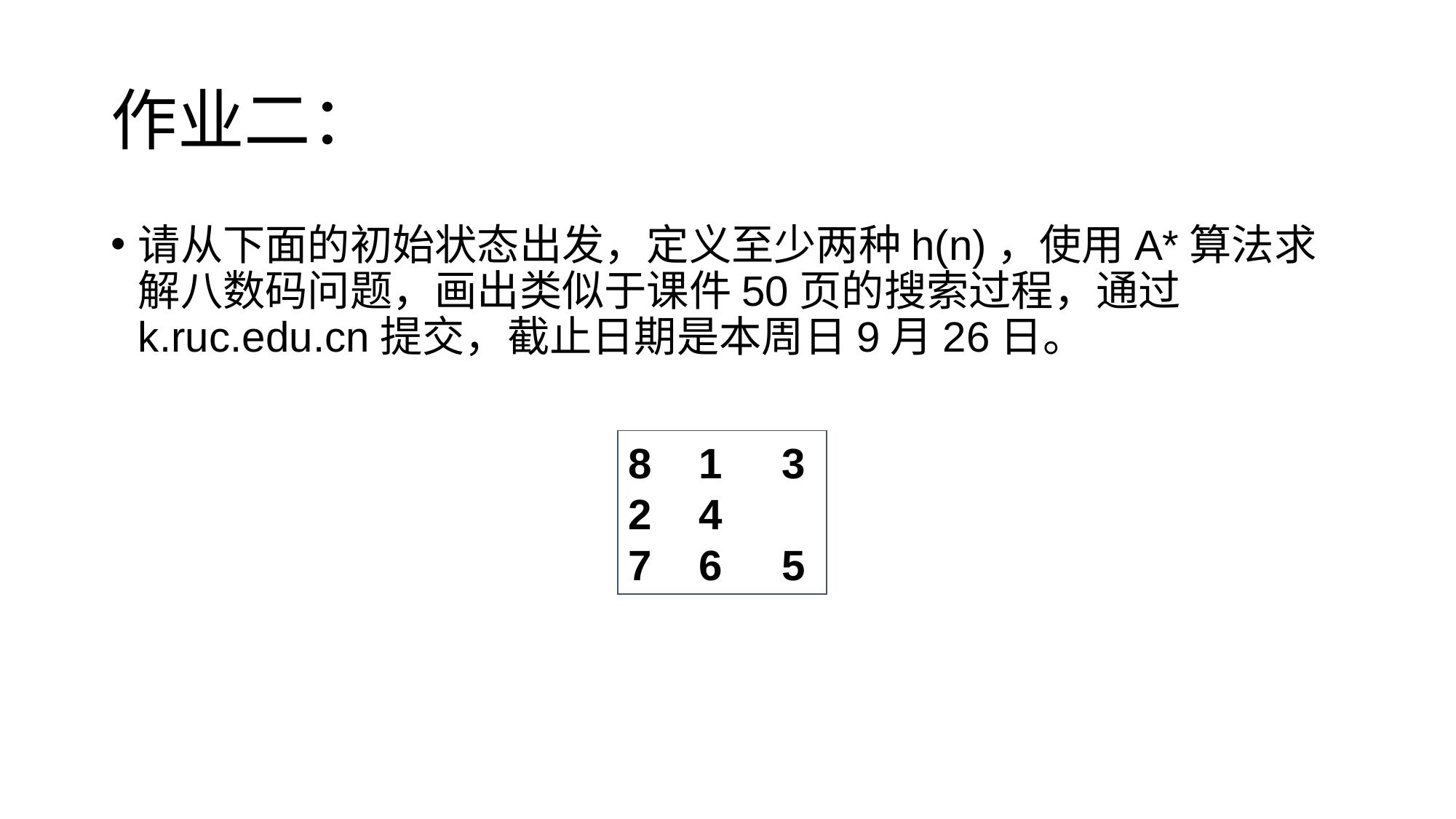

# 作业二：
请从下面的初始状态出发，定义至少两种h(n)，使用A*算法求解八数码问题，画出类似于课件50页的搜索过程，通过k.ruc.edu.cn提交，截止日期是本周日9月26日。
8    1     3
2    4
7    6     5